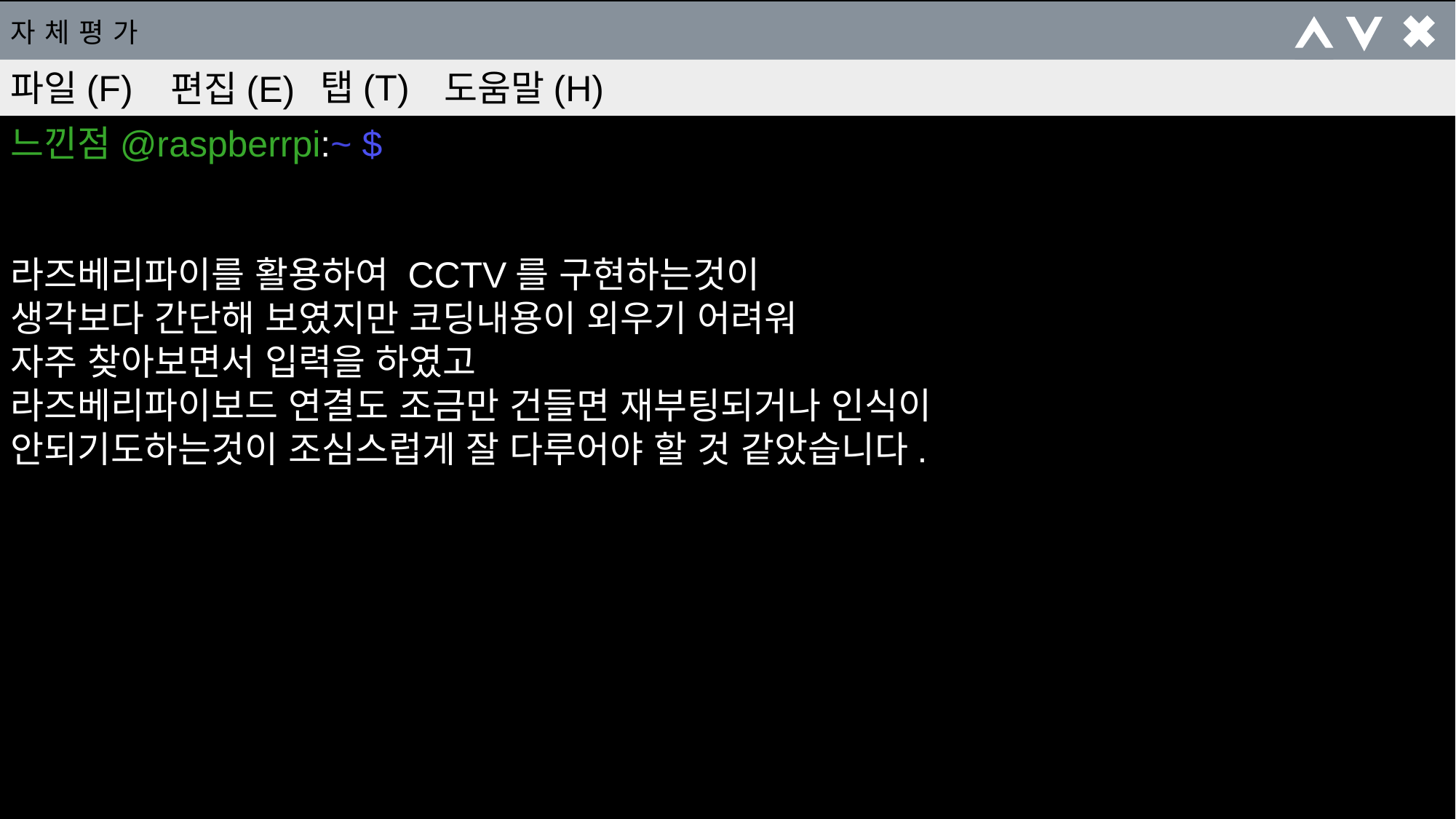

자체평가

탭(T)

파일(F)
도움말(H)
편집(E)
느낀점@raspberrpi:~ $

라즈베리파이를 활용하여 CCTV를 구현하는것이
생각보다 간단해 보였지만 코딩내용이 외우기 어려워
자주 찾아보면서 입력을 하였고
라즈베리파이보드 연결도 조금만 건들면 재부팅되거나 인식이 안되기도하는것이 조심스럽게 잘 다루어야 할 것 같았습니다.